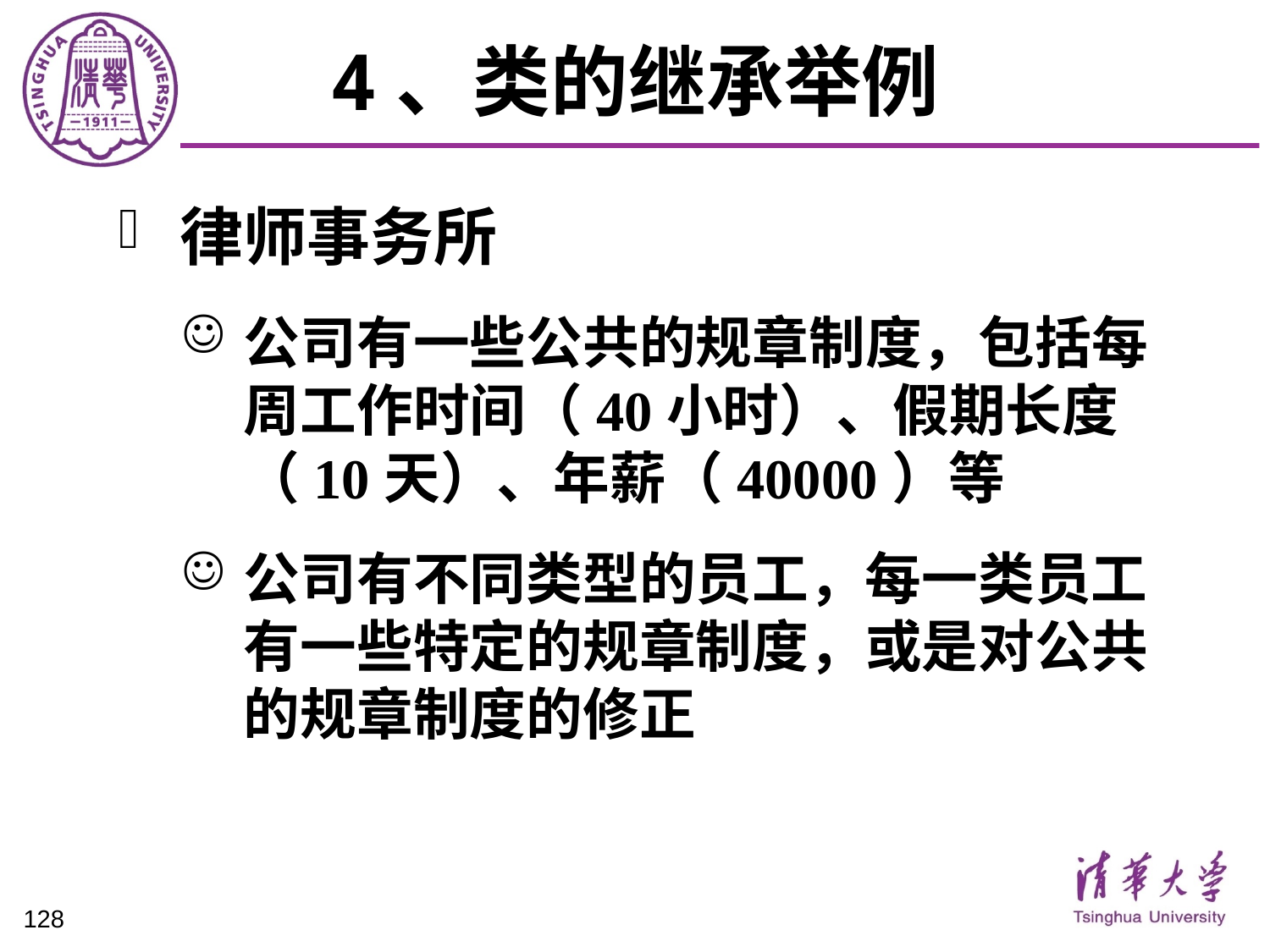

# 4、类的继承举例
律师事务所
公司有一些公共的规章制度，包括每周工作时间（40小时）、假期长度（10天）、年薪（40000）等
公司有不同类型的员工，每一类员工有一些特定的规章制度，或是对公共的规章制度的修正
128